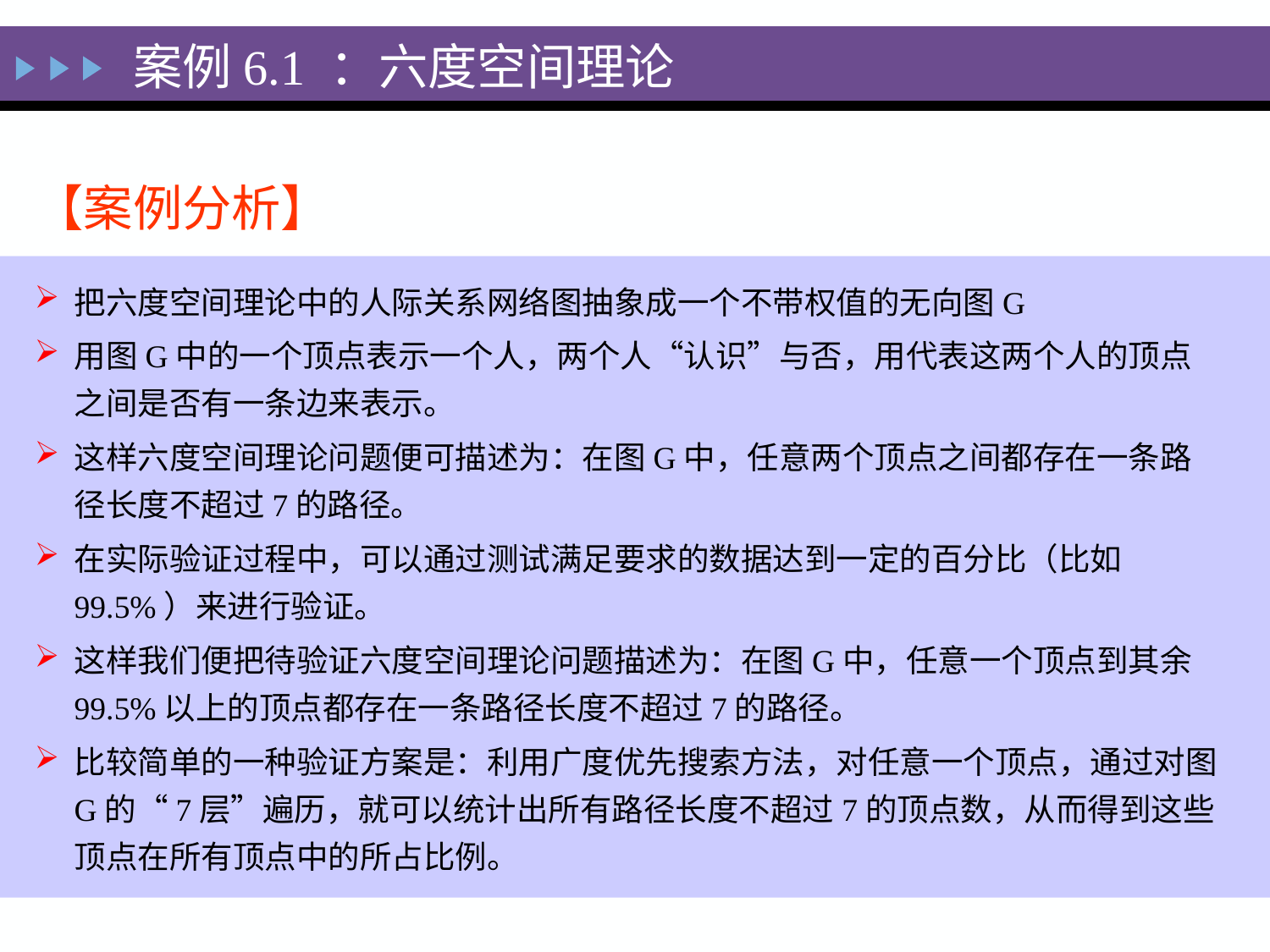

案例6.1 ：六度空间理论
【案例分析】

把六度空间理论中的人际关系网络图抽象成一个不带权值的无向图G
用图G中的一个顶点表示一个人，两个人“认识”与否，用代表这两个人的顶点之间是否有一条边来表示。
这样六度空间理论问题便可描述为：在图G中，任意两个顶点之间都存在一条路径长度不超过7的路径。
在实际验证过程中，可以通过测试满足要求的数据达到一定的百分比（比如99.5%）来进行验证。
这样我们便把待验证六度空间理论问题描述为：在图G中，任意一个顶点到其余99.5%以上的顶点都存在一条路径长度不超过7的路径。
比较简单的一种验证方案是：利用广度优先搜索方法，对任意一个顶点，通过对图G的“7层”遍历，就可以统计出所有路径长度不超过7的顶点数，从而得到这些顶点在所有顶点中的所占比例。